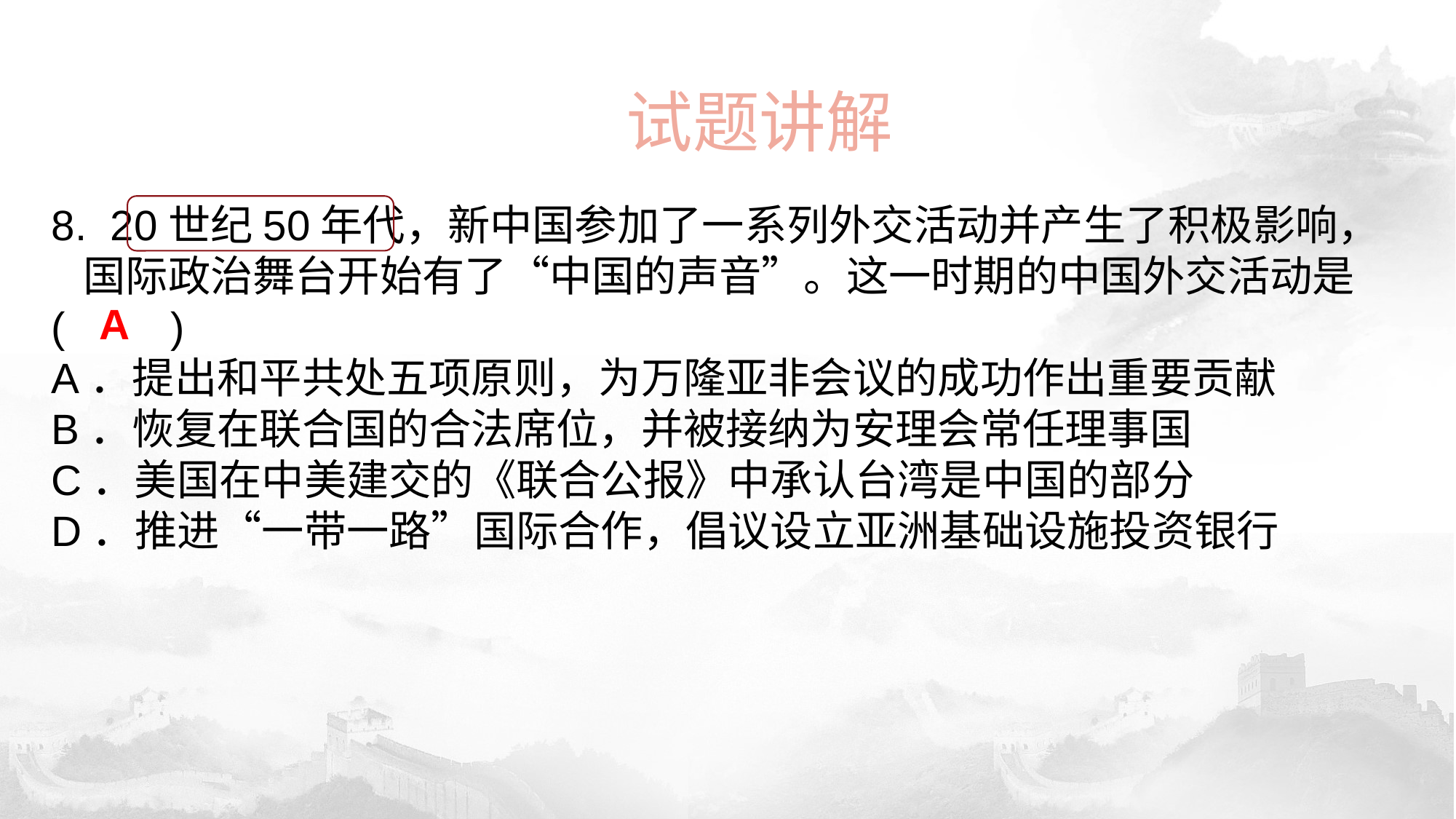

试题讲解
8.  20世纪50年代，新中国参加了一系列外交活动并产生了积极影响，国际政治舞台开始有了“中国的声音”。这一时期的中国外交活动是
(　　)A．提出和平共处五项原则，为万隆亚非会议的成功作出重要贡献B．恢复在联合国的合法席位，并被接纳为安理会常任理事国C．美国在中美建交的《联合公报》中承认台湾是中国的部分D．推进“一带一路”国际合作，倡议设立亚洲基础设施投资银行

A